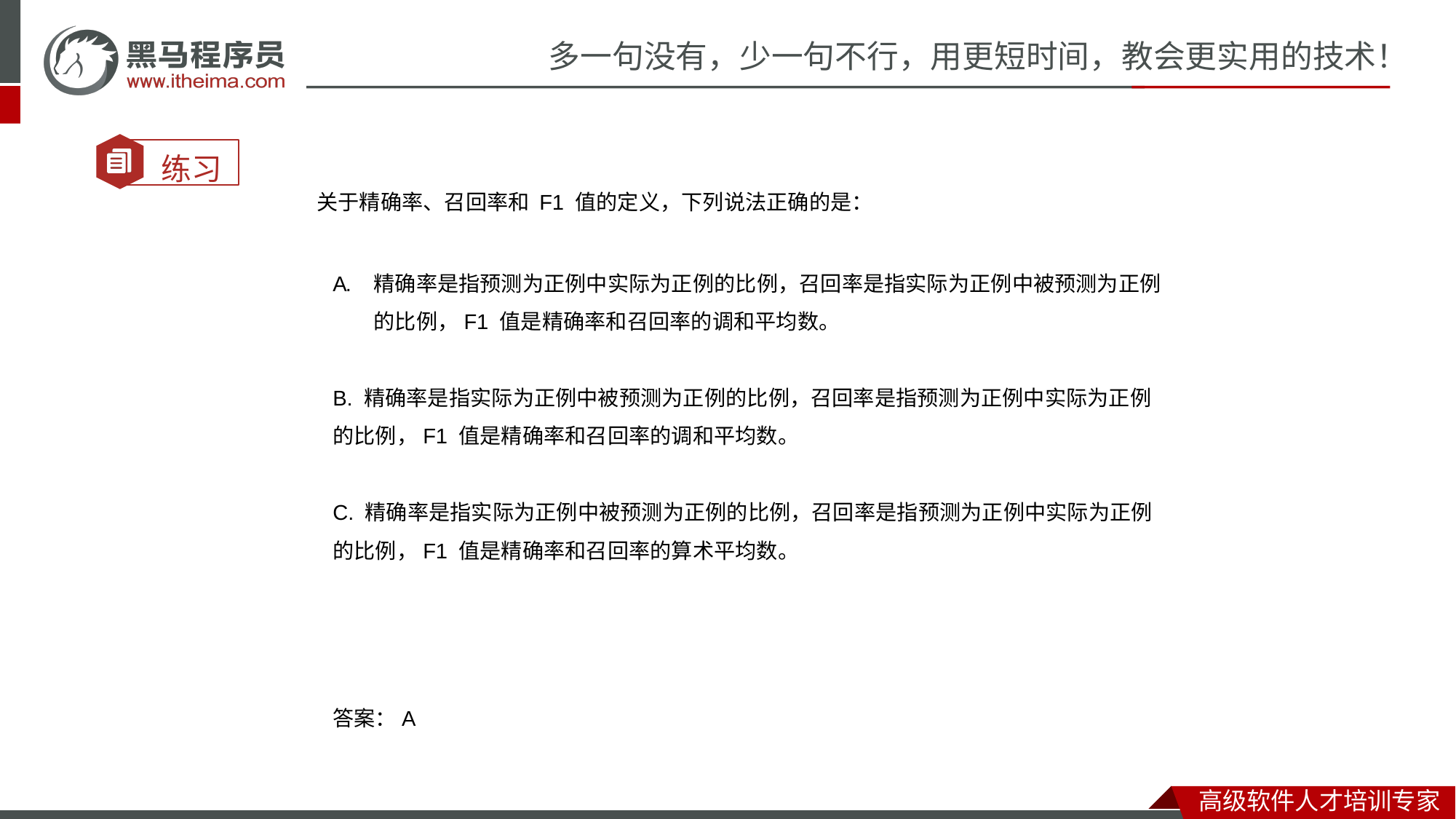

关于精确率、召回率和 F1 值的定义，下列说法正确的是：
精确率是指预测为正例中实际为正例的比例，召回率是指实际为正例中被预测为正例的比例，F1 值是精确率和召回率的调和平均数。

B. 精确率是指实际为正例中被预测为正例的比例，召回率是指预测为正例中实际为正例的比例，F1 值是精确率和召回率的调和平均数。

C. 精确率是指实际为正例中被预测为正例的比例，召回率是指预测为正例中实际为正例的比例，F1 值是精确率和召回率的算术平均数。
答案：A